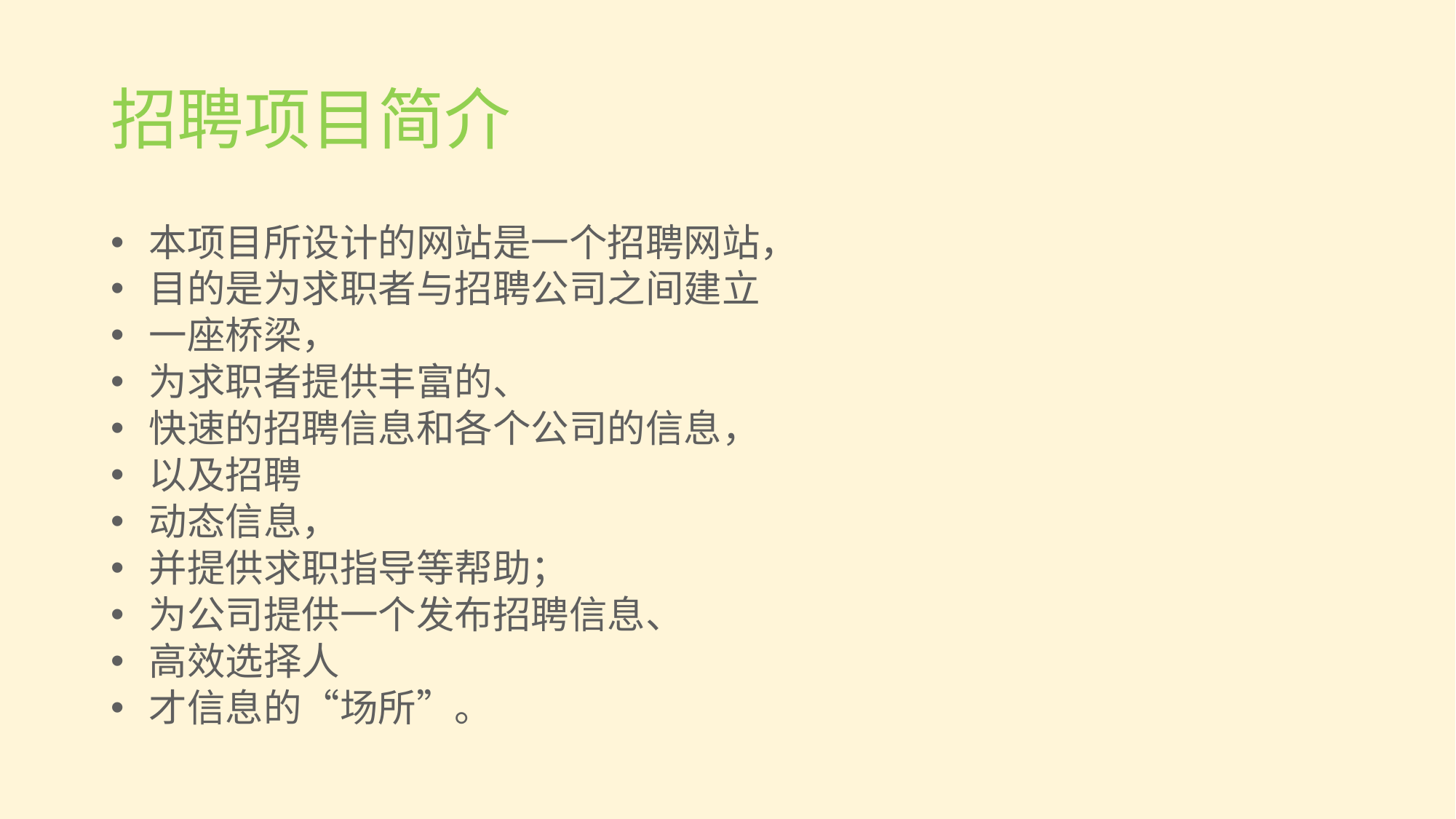

招聘项目简介
本项目所设计的网站是一个招聘网站，
目的是为求职者与招聘公司之间建立
一座桥梁，
为求职者提供丰富的、
快速的招聘信息和各个公司的信息，
以及招聘
动态信息，
并提供求职指导等帮助；
为公司提供一个发布招聘信息、
高效选择人
才信息的“场所”。